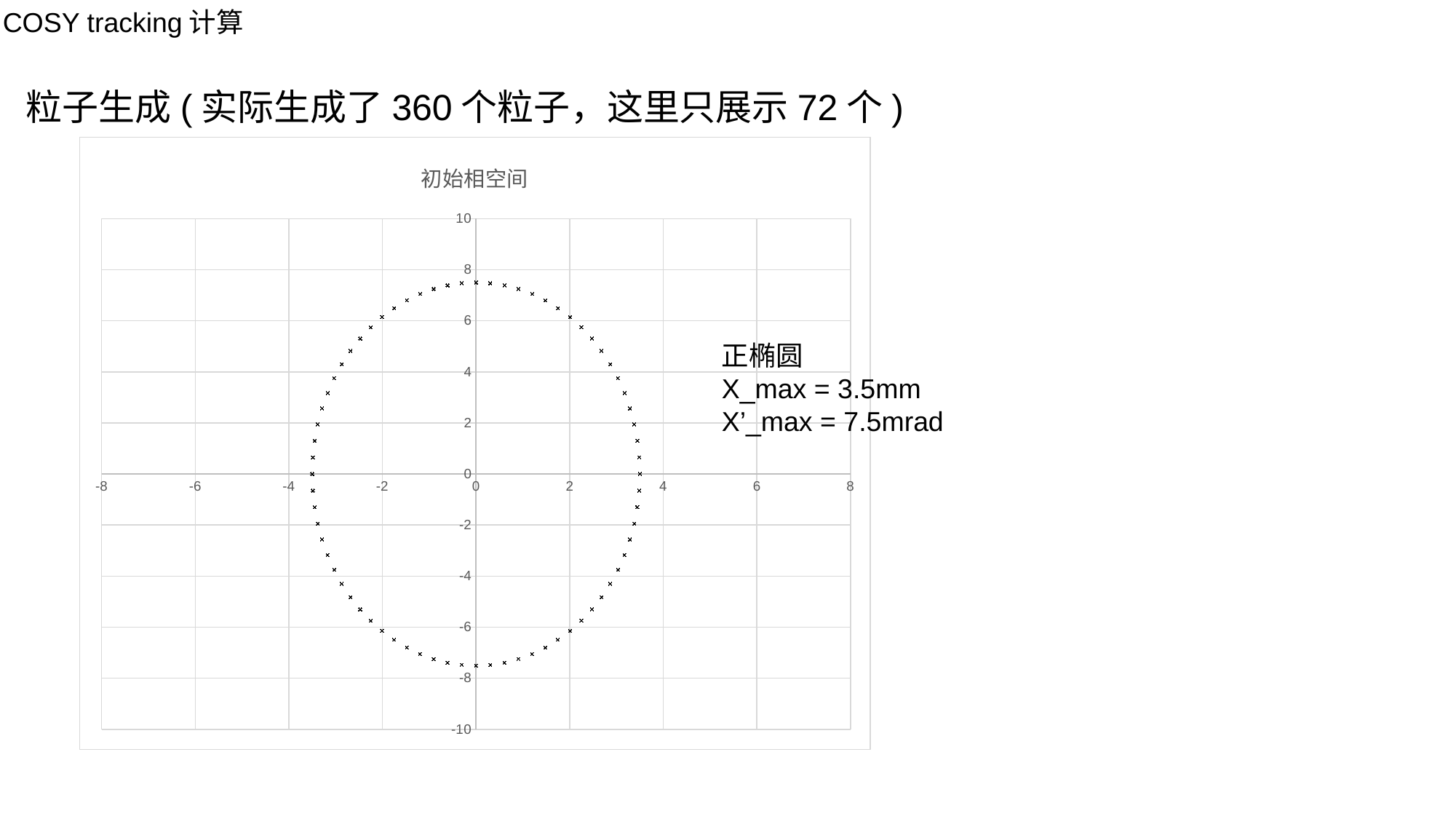

COSY tracking计算
粒子生成(实际生成了360个粒子，这里只展示72个)

### Chart: 初始相空间

| Category |  |
|---|---|
正椭圆
X_max = 3.5mm
X’_max = 7.5mrad